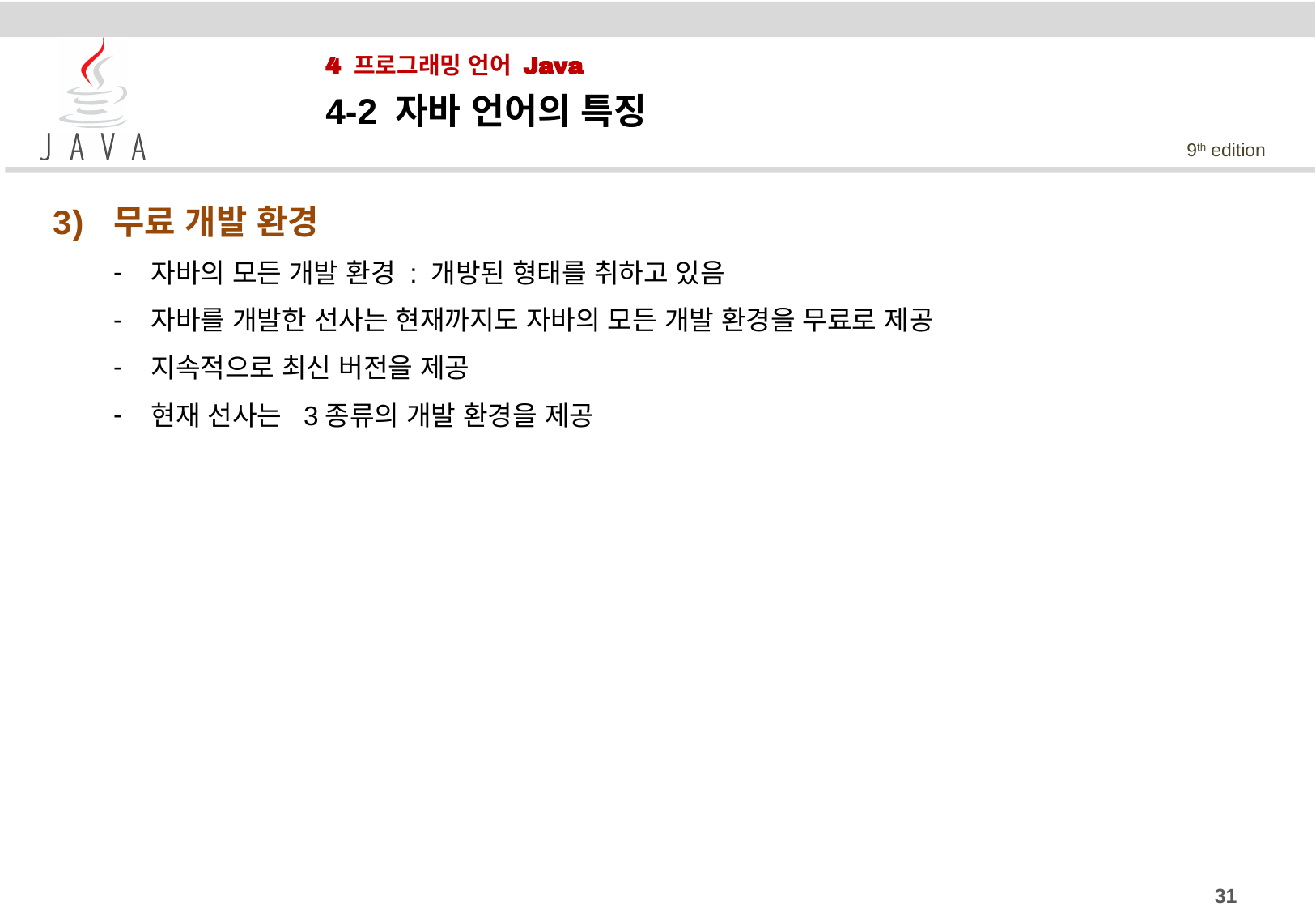

# 4 프로그래밍 언어 Java
4-2 자바 언어의 특징
무료 개발 환경
자바의 모든 개발 환경 : 개방된 형태를 취하고 있음
자바를 개발한 선사는 현재까지도 자바의 모든 개발 환경을 무료로 제공
지속적으로 최신 버전을 제공
현재 선사는  3종류의 개발 환경을 제공
31